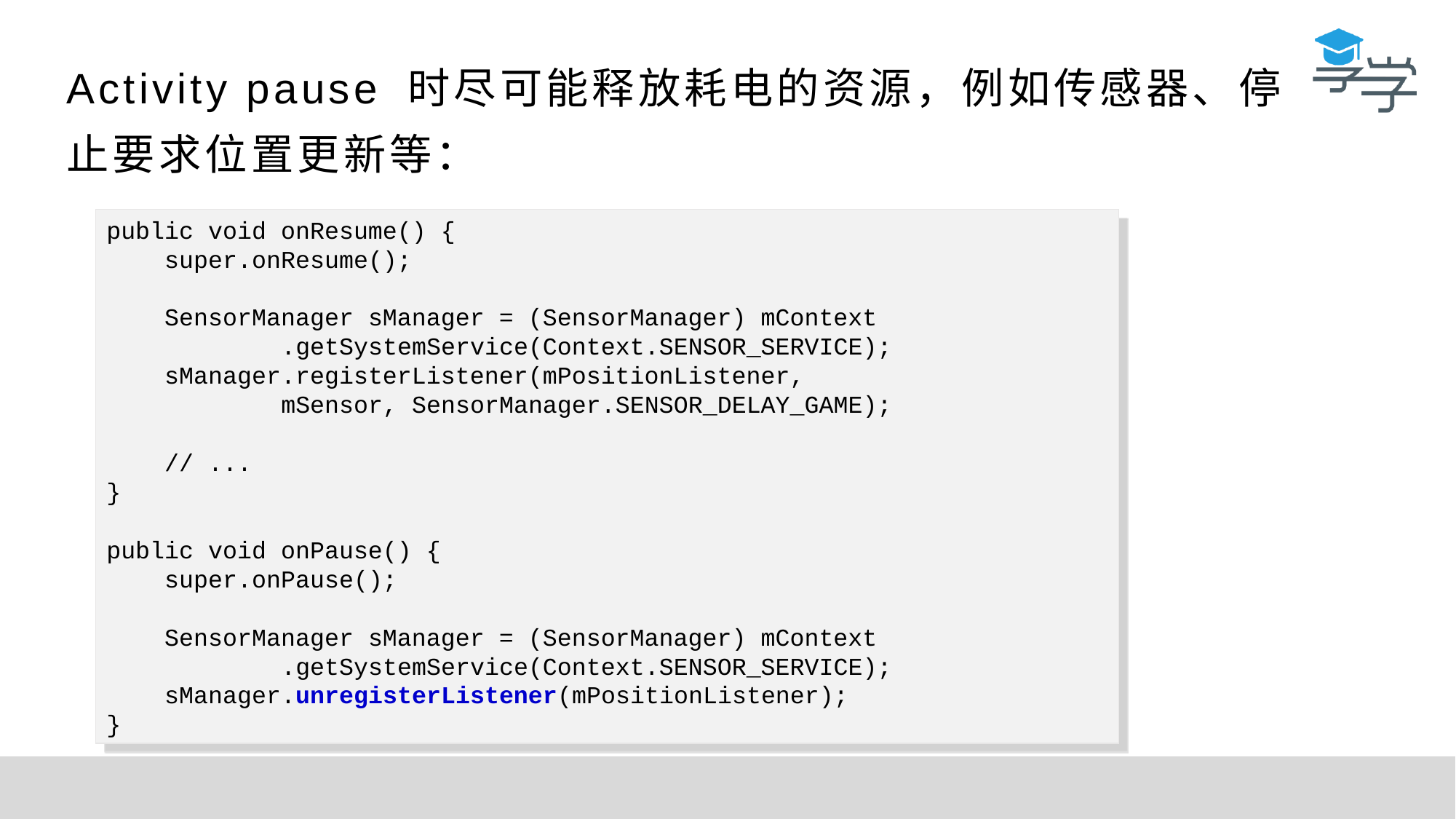

Activity pause 时尽可能释放耗电的资源，例如传感器、停止要求位置更新等：
public void onResume() {
    super.onResume();

    SensorManager sManager = (SensorManager) mContext
            .getSystemService(Context.SENSOR_SERVICE);
    sManager.registerListener(mPositionListener,
            mSensor, SensorManager.SENSOR_DELAY_GAME);

    // ...
}

public void onPause() {
    super.onPause();

    SensorManager sManager = (SensorManager) mContext
            .getSystemService(Context.SENSOR_SERVICE);
    sManager.unregisterListener(mPositionListener);
}
41